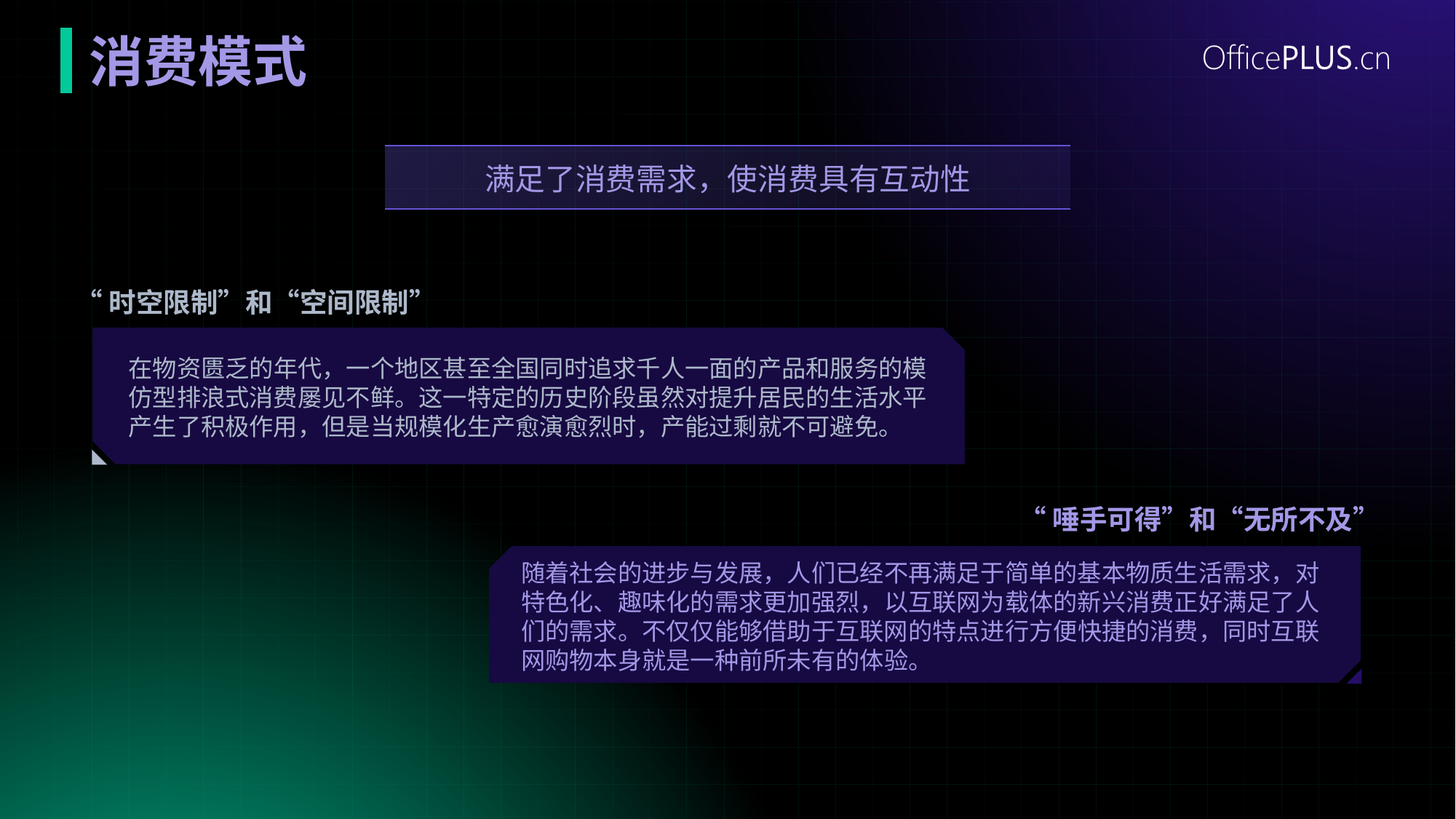

# 消费模式
满足了消费需求，使消费具有互动性

“时空限制”和“空间限制”

在物资匮乏的年代，一个地区甚至全国同时追求千人一面的产品和服务的模仿型排浪式消费屡见不鲜。这一特定的历史阶段虽然对提升居民的生活水平产生了积极作用，但是当规模化生产愈演愈烈时，产能过剩就不可避免。

“唾手可得”和“无所不及”

随着社会的进步与发展，人们已经不再满足于简单的基本物质生活需求，对特色化、趣味化的需求更加强烈，以互联网为载体的新兴消费正好满足了人们的需求。不仅仅能够借助于互联网的特点进行方便快捷的消费，同时互联网购物本身就是一种前所未有的体验。